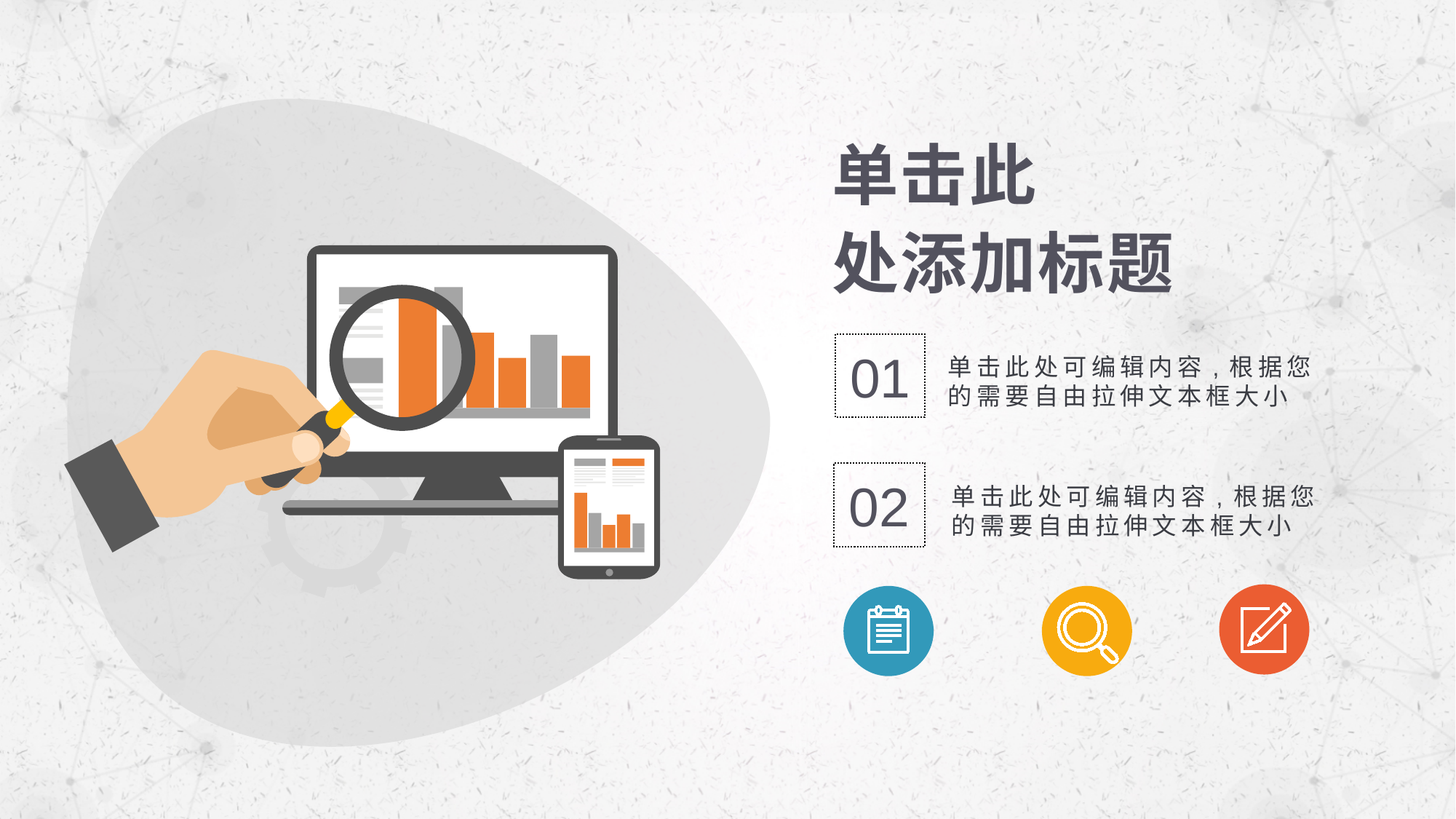

单击此
处添加标题

01
单击此处可编辑内容,根据您的需要自由拉伸文本框大小
02
单击此处可编辑内容,根据您的需要自由拉伸文本框大小